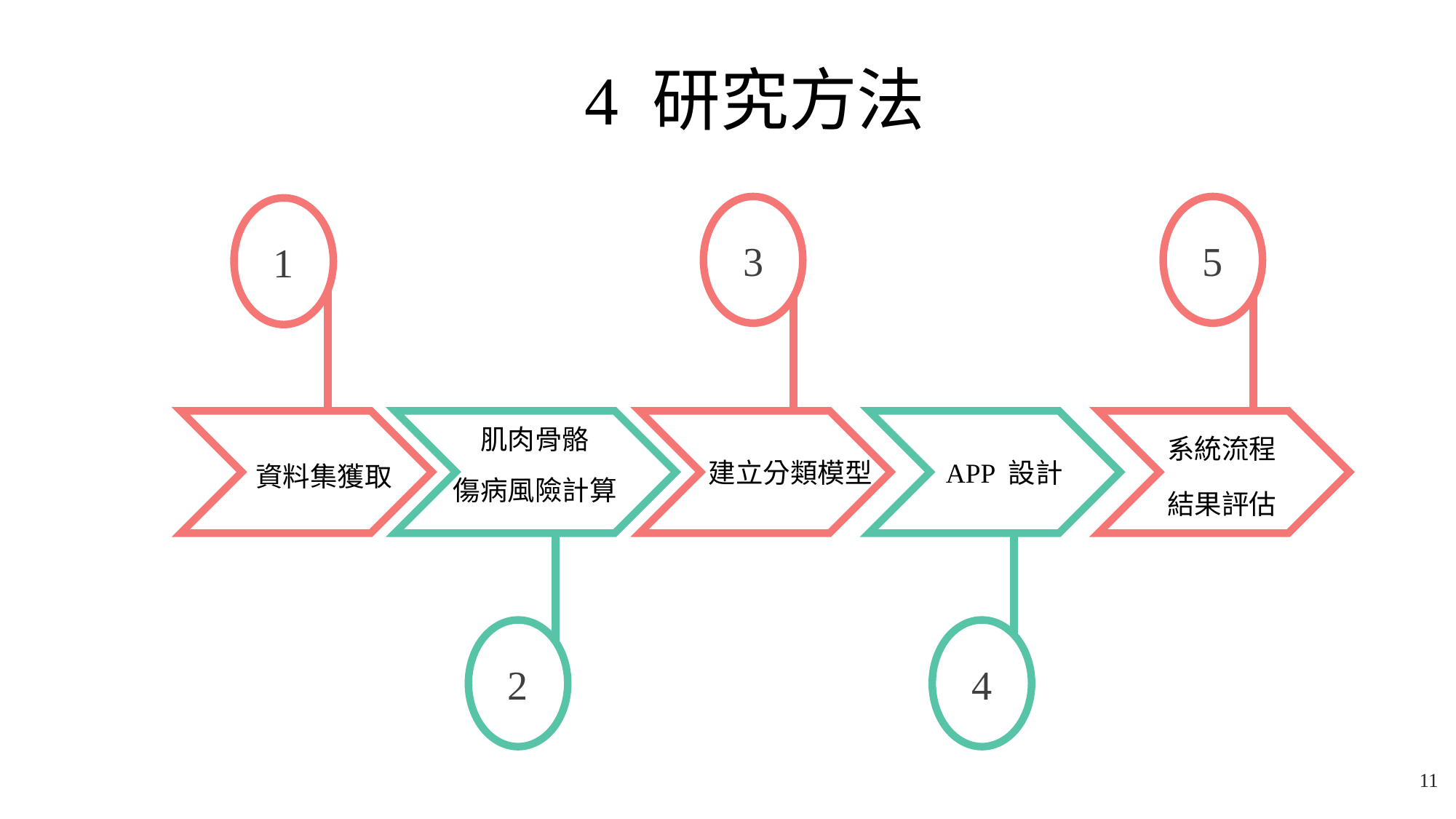

4 研究方法
3
5
1

肌肉骨骼
傷病風險計算
系統流程
結果評估
建立分類模型
APP 設計
資料集獲取
2
4
11